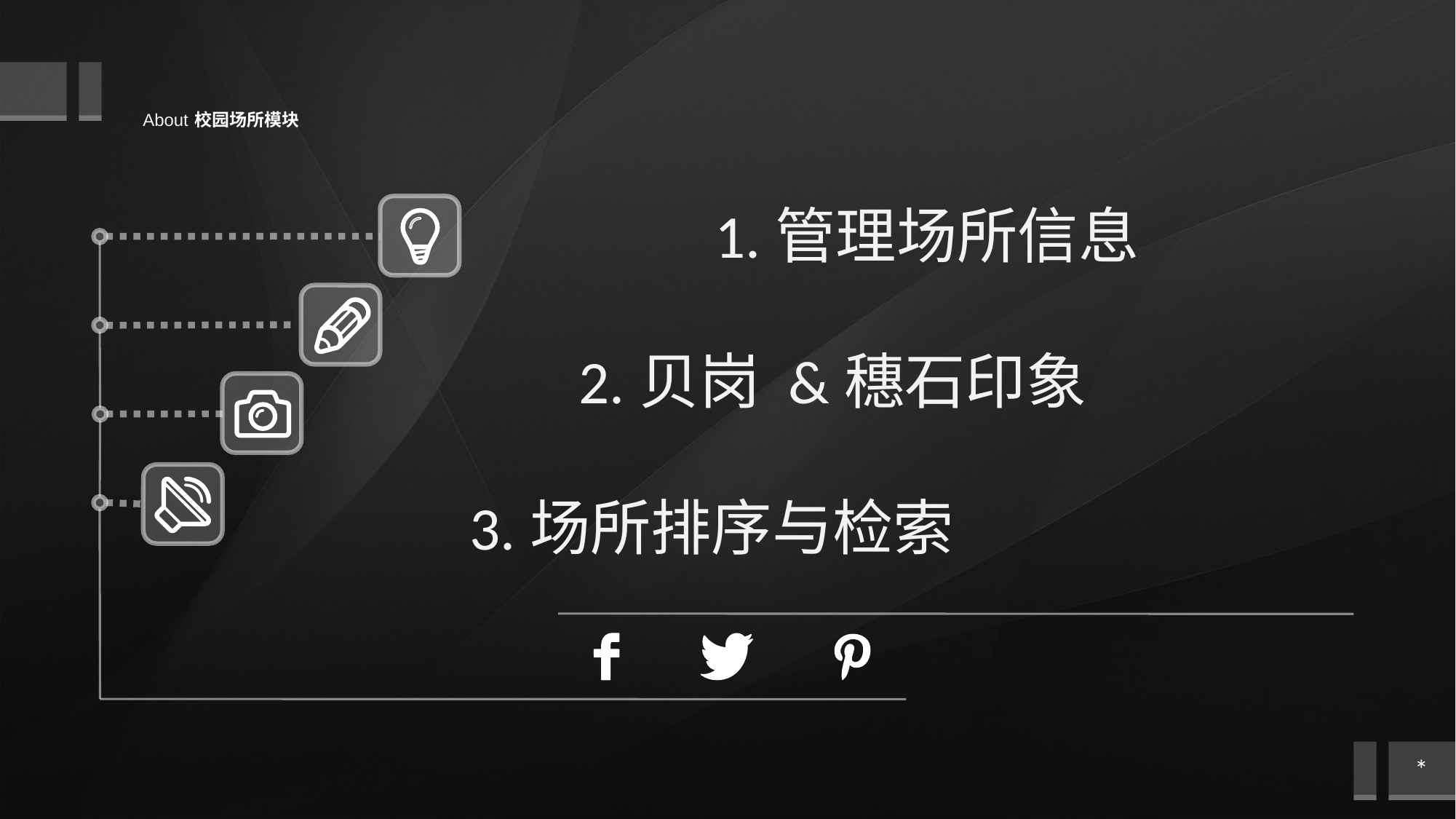

About 校园场所模块
                  1.管理场所信息

        2.贝岗 &穗石印象

3.场所排序与检索

*